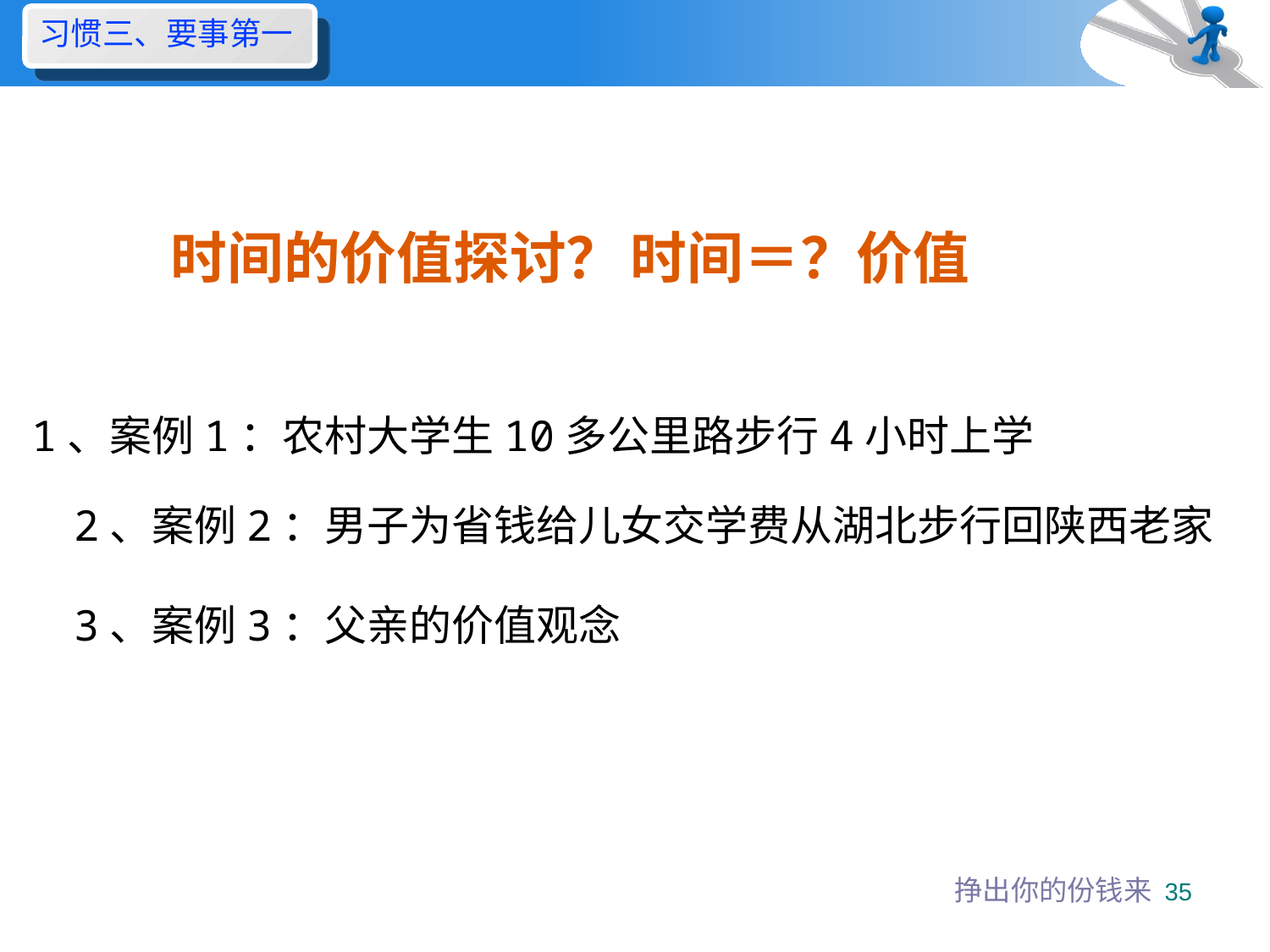

习惯三、要事第一
时间的价值探讨？
时间＝？价值
1、案例1：农村大学生10多公里路步行4小时上学
2、案例2：男子为省钱给儿女交学费从湖北步行回陕西老家
3、案例3：父亲的价值观念
挣出你的份钱来
35